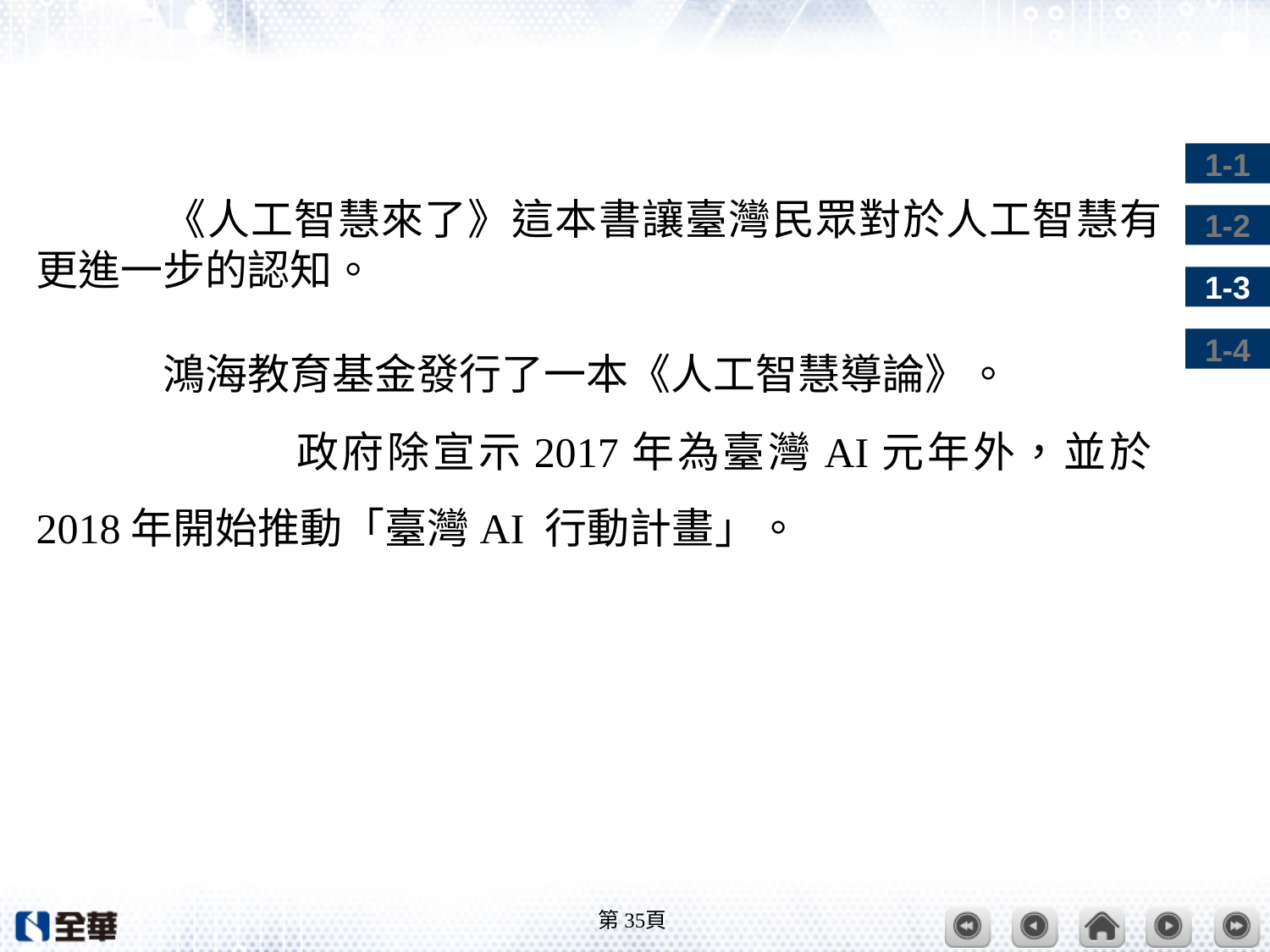

#
	《人工智慧來了》這本書讓臺灣民眾對於人工智慧有更進一步的認知。

	鴻海教育基金發行了一本《人工智慧導論》。
		政府除宣示2017年為臺灣AI元年外，並於2018年開始推動「臺灣AI 行動計畫」。